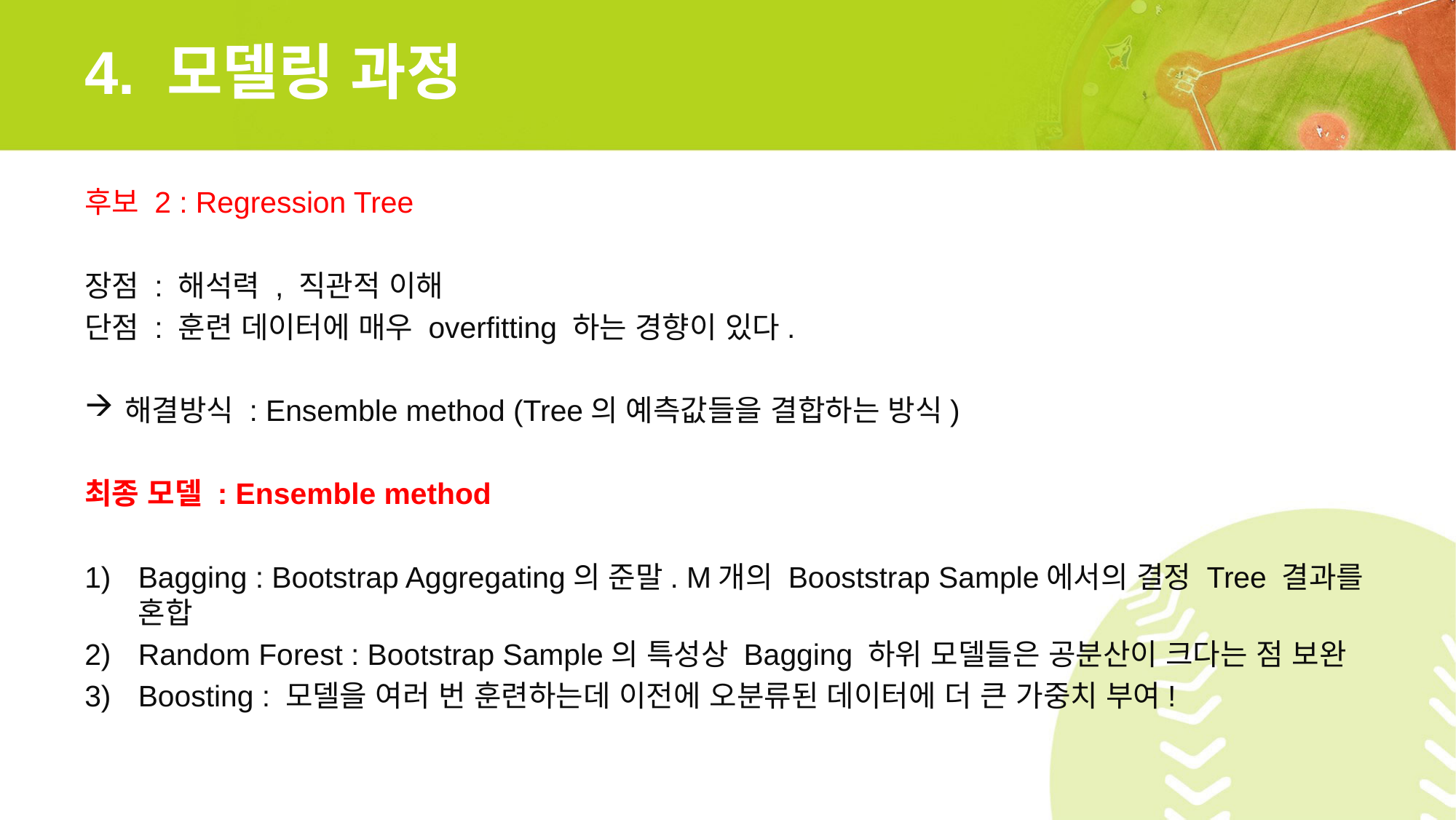

# 4. 모델링 과정
후보 2 : Regression Tree

장점 : 해석력 , 직관적 이해
단점 : 훈련 데이터에 매우 overfitting 하는 경향이 있다.

해결방식 : Ensemble method (Tree의 예측값들을 결합하는 방식)

최종 모델 : Ensemble method

Bagging : Bootstrap Aggregating의 준말. M개의 Booststrap Sample에서의 결정 Tree 결과를 혼합
Random Forest : Bootstrap Sample의 특성상 Bagging 하위 모델들은 공분산이 크다는 점 보완
Boosting : 모델을 여러 번 훈련하는데 이전에 오분류된 데이터에 더 큰 가중치 부여!